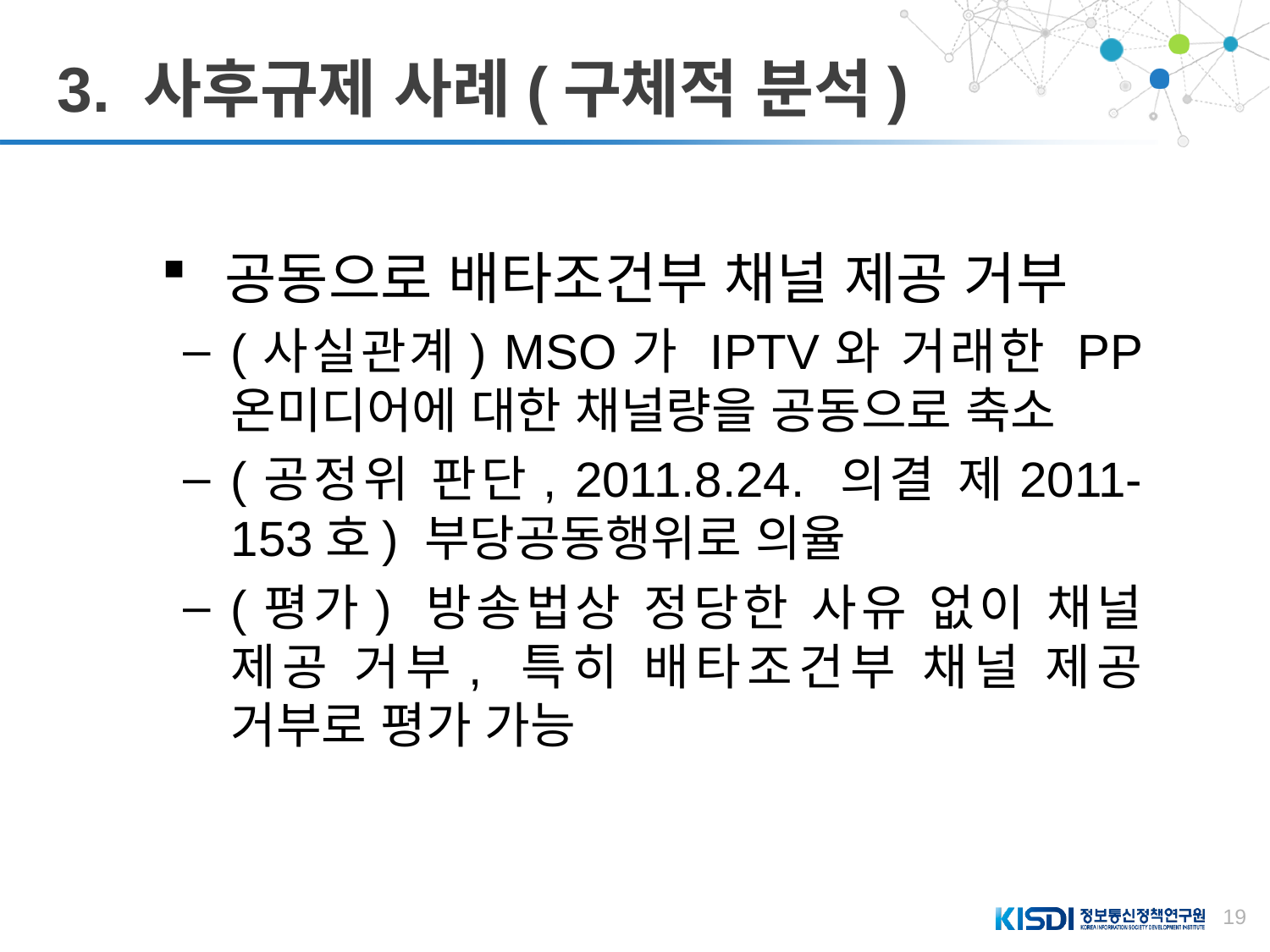

# 3. 사후규제 사례(구체적 분석)
공동으로 배타조건부 채널 제공 거부
(사실관계) MSO가 IPTV와 거래한 PP 온미디어에 대한 채널량을 공동으로 축소
(공정위 판단, 2011.8.24. 의결 제2011-153호) 부당공동행위로 의율
(평가) 방송법상 정당한 사유 없이 채널 제공 거부, 특히 배타조건부 채널 제공 거부로 평가 가능

19